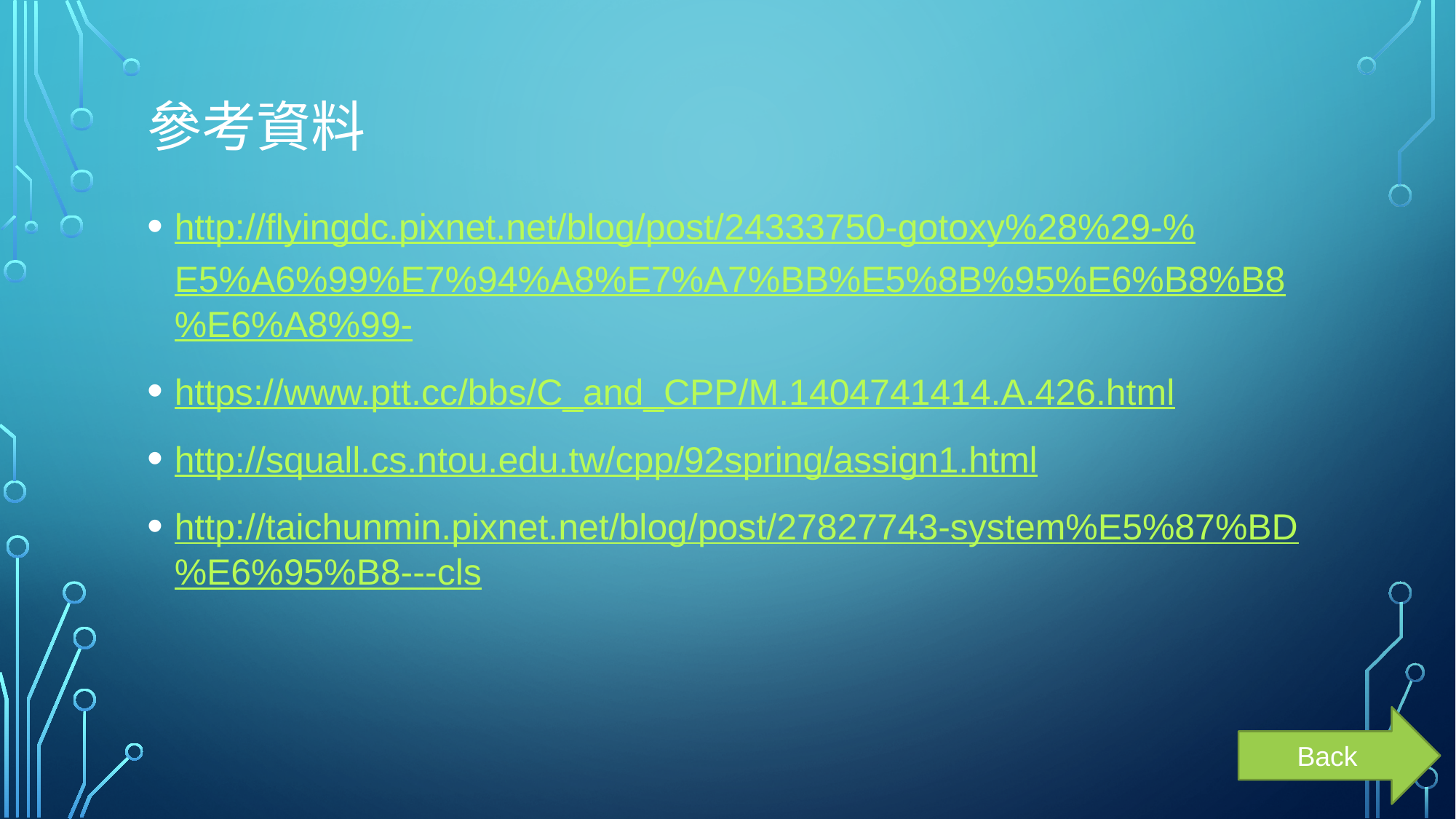

# 參考資料
http://flyingdc.pixnet.net/blog/post/24333750-gotoxy%28%29-%E5%A6%99%E7%94%A8%E7%A7%BB%E5%8B%95%E6%B8%B8%E6%A8%99-
https://www.ptt.cc/bbs/C_and_CPP/M.1404741414.A.426.html
http://squall.cs.ntou.edu.tw/cpp/92spring/assign1.html
http://taichunmin.pixnet.net/blog/post/27827743-system%E5%87%BD%E6%95%B8---cls

Back